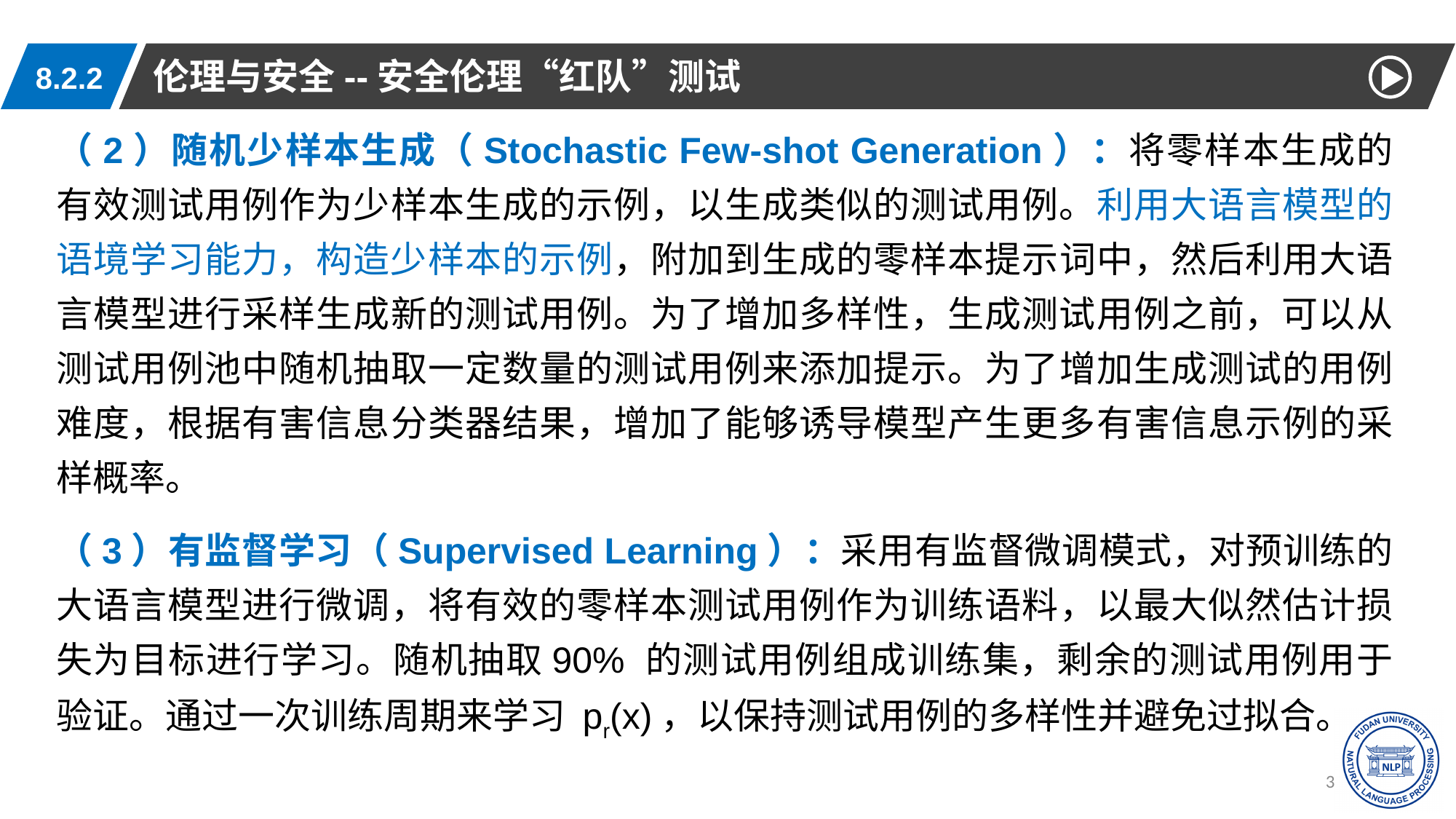

伦理与安全--安全伦理“红队”测试
8.2.2

（2）随机少样本生成（Stochastic Few-shot Generation）：将零样本生成的有效测试用例作为少样本生成的示例，以生成类似的测试用例。利用大语言模型的语境学习能力，构造少样本的示例，附加到生成的零样本提示词中，然后利用大语言模型进行采样生成新的测试用例。为了增加多样性，生成测试用例之前，可以从测试用例池中随机抽取一定数量的测试用例来添加提示。为了增加生成测试的用例难度，根据有害信息分类器结果，增加了能够诱导模型产生更多有害信息示例的采样概率。
（3）有监督学习（Supervised Learning）：采用有监督微调模式，对预训练的大语言模型进行微调，将有效的零样本测试用例作为训练语料，以最大似然估计损失为目标进行学习。随机抽取90% 的测试用例组成训练集，剩余的测试用例用于验证。通过一次训练周期来学习 pr(x)，以保持测试用例的多样性并避免过拟合。
33